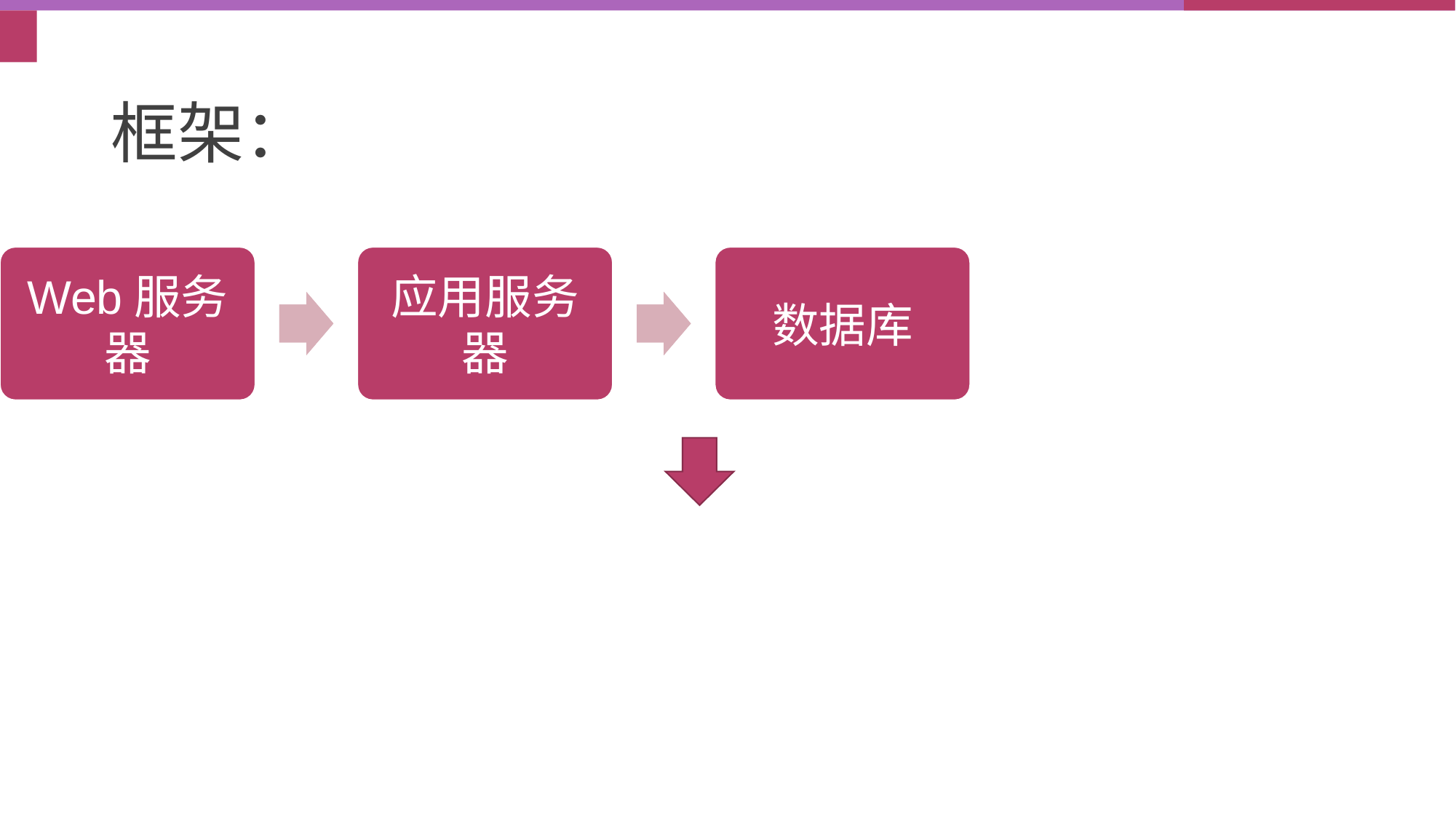

Web服务器
应用服务器
数据库

# 框架：

Web服务器
应用服务器
数据库